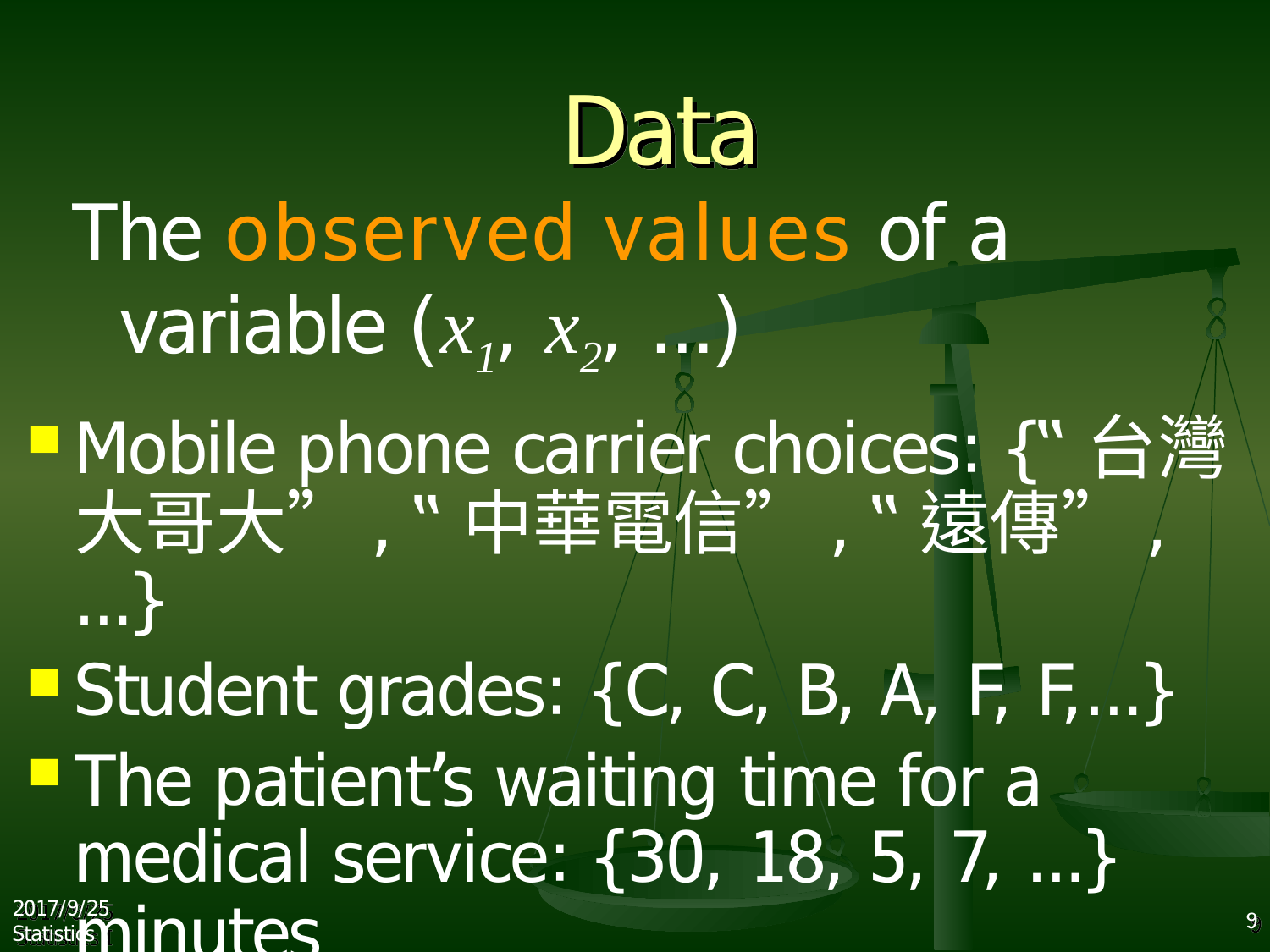

# Data
The observed values of a variable (x1, x2, …)
Mobile phone carrier choices: {“台灣大哥大”, “中華電信”, “遠傳”,…}
Student grades: {C, C, B, A, F, F,…}
The patient’s waiting time for a medical service: {30, 18, 5, 7, …} minutes
2017/9/25
Statistics I
9